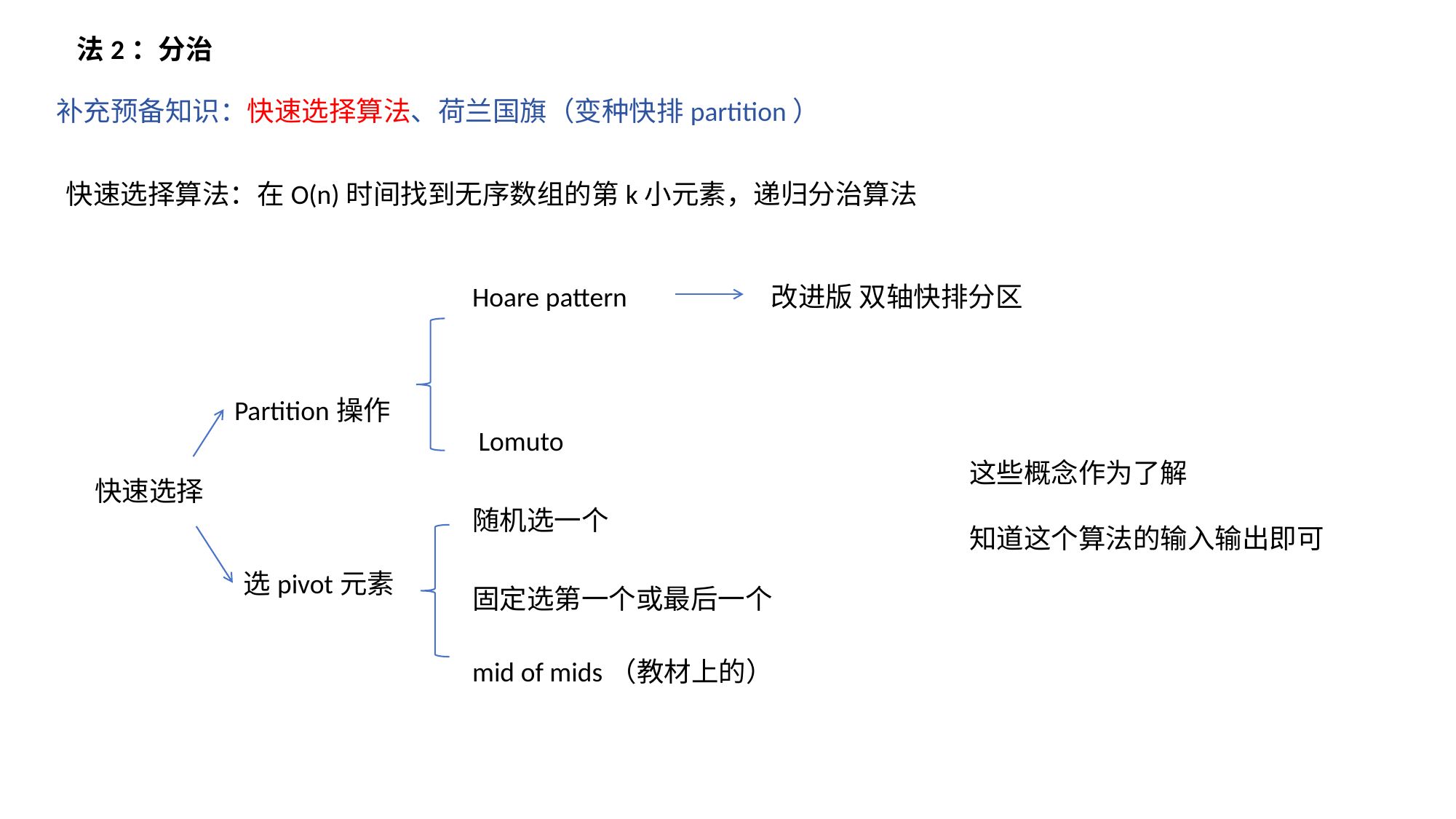

法2：分治
补充预备知识：快速选择算法、荷兰国旗（变种快排partition）
快速选择算法：在O(n)时间找到无序数组的第k小元素，递归分治算法
Hoare pattern
改进版 双轴快排分区

Partition操作
Lomuto
这些概念作为了解

知道这个算法的输入输出即可
快速选择
随机选一个

选pivot元素
固定选第一个或最后一个
mid of mids（教材上的）